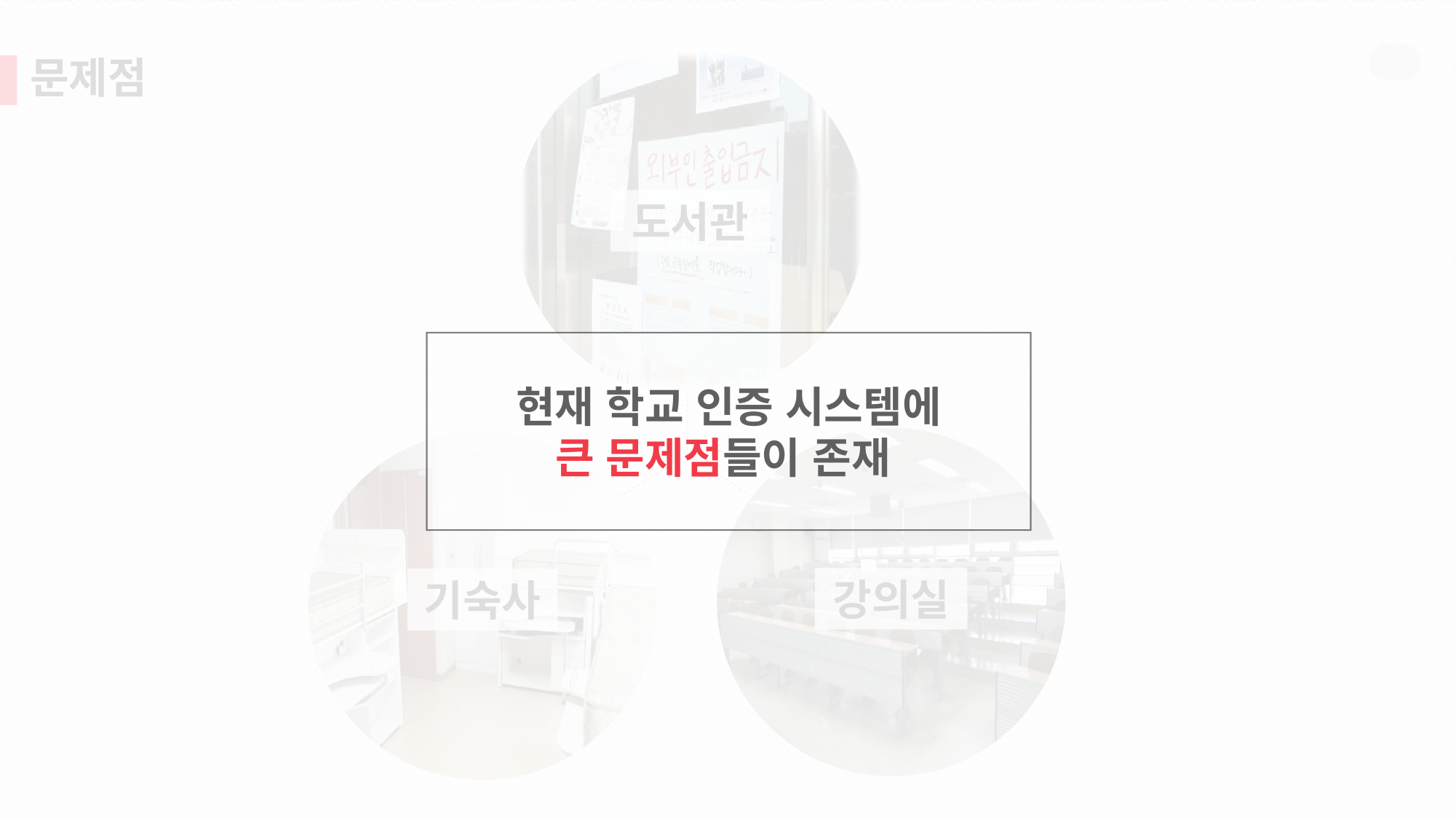

현재 학교 인증 시스템에
큰 문제점들이 존재

도서관
문제점

강의실

기숙사